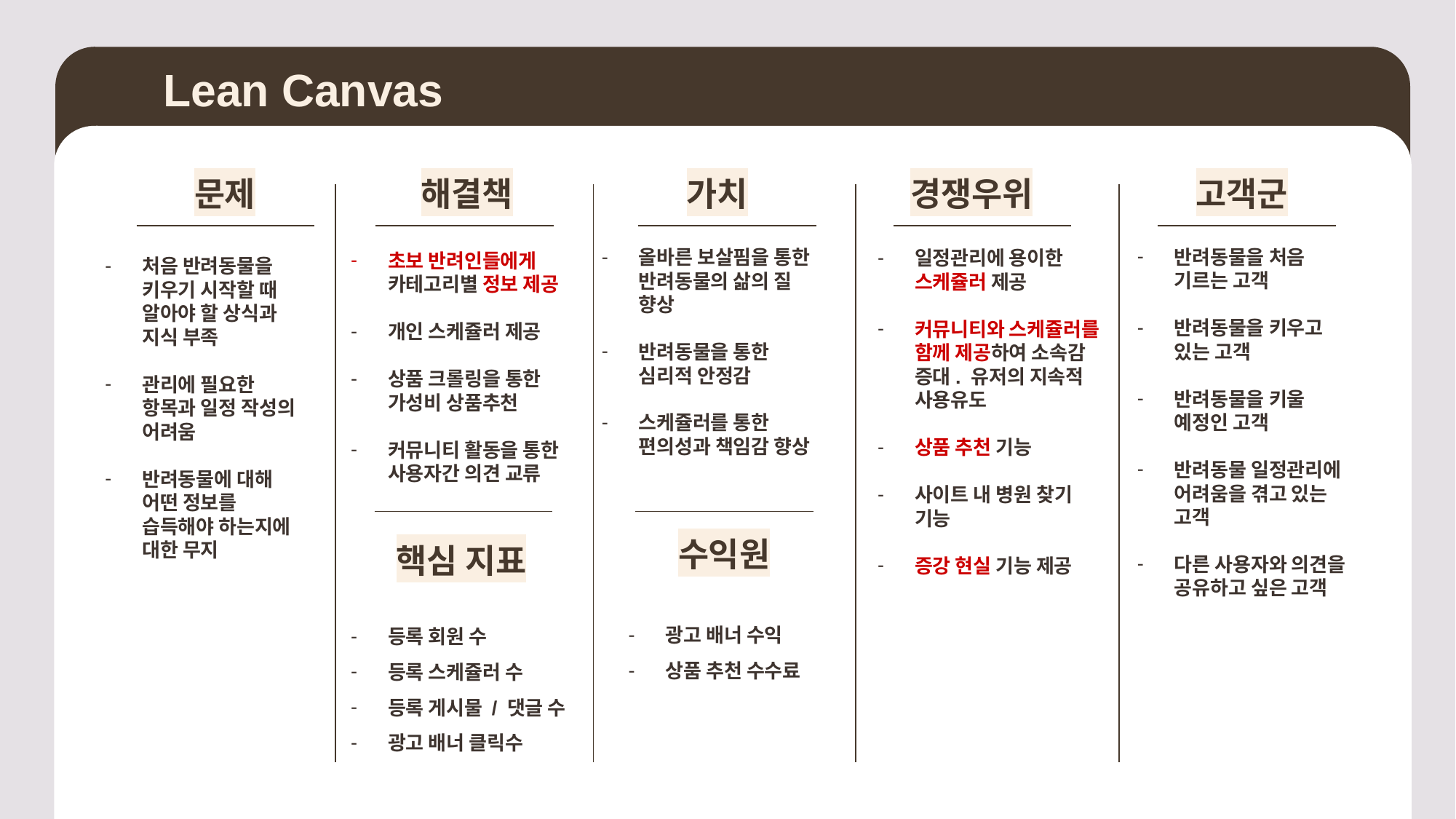

Lean Canvas

문제
가치
고객군
해결책
경쟁우위
반려동물을 처음 기르는 고객

반려동물을 키우고 있는 고객

반려동물을 키울 예정인 고객

반려동물 일정관리에 어려움을 겪고 있는 고객

다른 사용자와 의견을 공유하고 싶은 고객

올바른 보살핌을 통한
반려동물의 삶의 질 향상

반려동물을 통한  심리적 안정감

스케쥴러를 통한 편의성과 책임감 향상
일정관리에 용이한 스케쥴러 제공

커뮤니티와 스케쥴러를 함께 제공하여 소속감 증대. 유저의 지속적 사용유도

상품 추천 기능

사이트 내 병원 찾기 기능

증강 현실 기능 제공
처음 반려동물을 키우기 시작할 때 알아야 할 상식과 지식 부족

관리에 필요한 항목과 일정 작성의 어려움

반려동물에 대해 어떤 정보를 습득해야 하는지에 대한 무지

초보 반려인들에게
카테고리별 정보 제공

개인 스케쥴러 제공

상품 크롤링을 통한 가성비 상품추천

커뮤니티 활동을 통한 사용자간 의견 교류
수익원
핵심 지표
광고 배너 수익
상품 추천 수수료

등록 회원 수
등록 스케쥴러 수
등록 게시물 / 댓글 수
광고 배너 클릭수